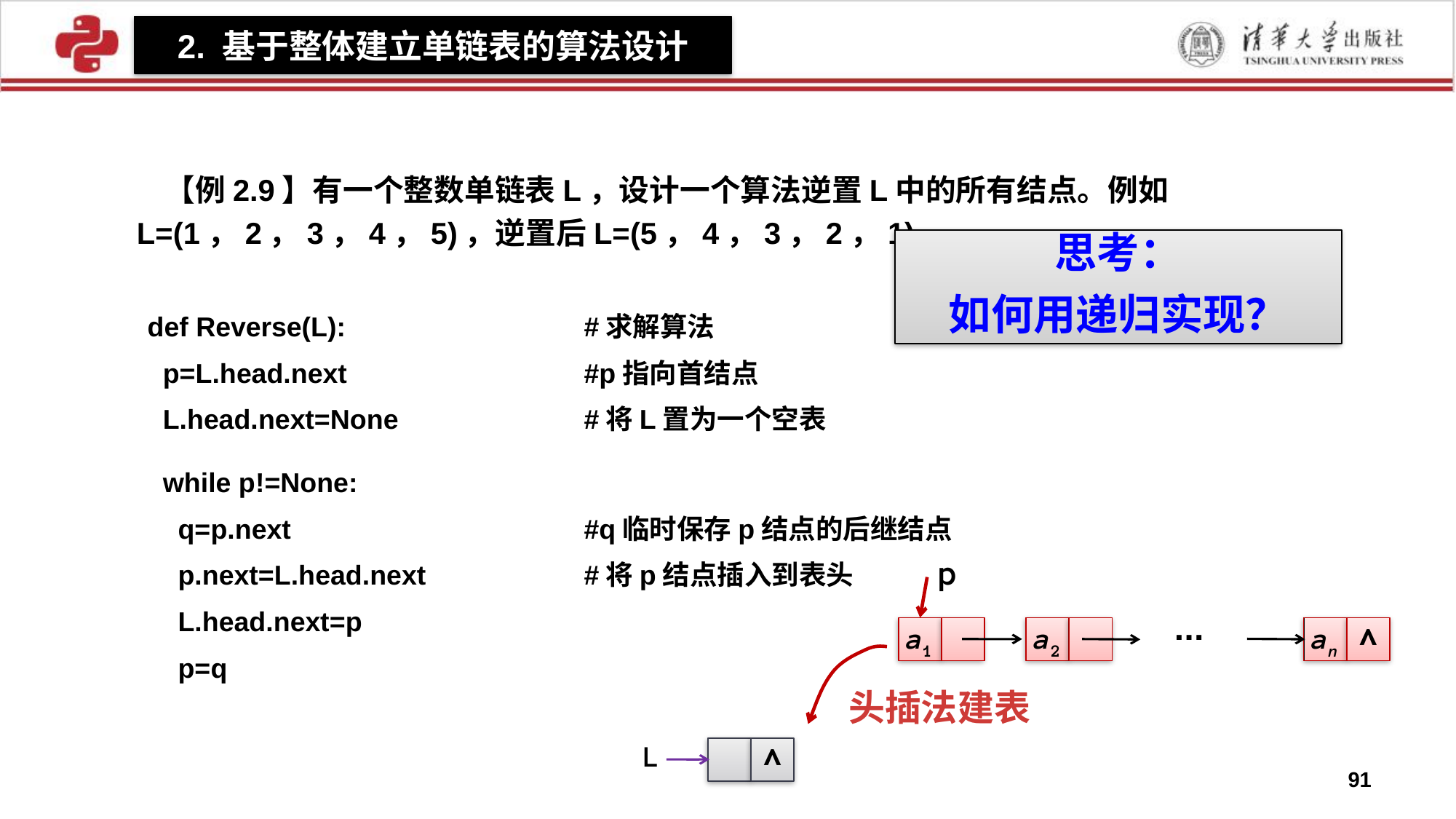

2. 基于整体建立单链表的算法设计
   【例2.9】有一个整数单链表L，设计一个算法逆置L中的所有结点。例如L=(1，2，3，4，5)，逆置后L=(5，4，3，2，1)。
思考：
如何用递归实现？
def Reverse(L):                 	#求解算法
  p=L.head.next			#p指向首结点
  L.head.next=None		#将L置为一个空表
  while p!=None:
    q=p.next			#q临时保存p结点的后继结点
    p.next=L.head.next	    	#将p结点插入到表头
    L.head.next=p
    p=q
p
…
a1

a2

an
∧

头插法建表
L

∧

91